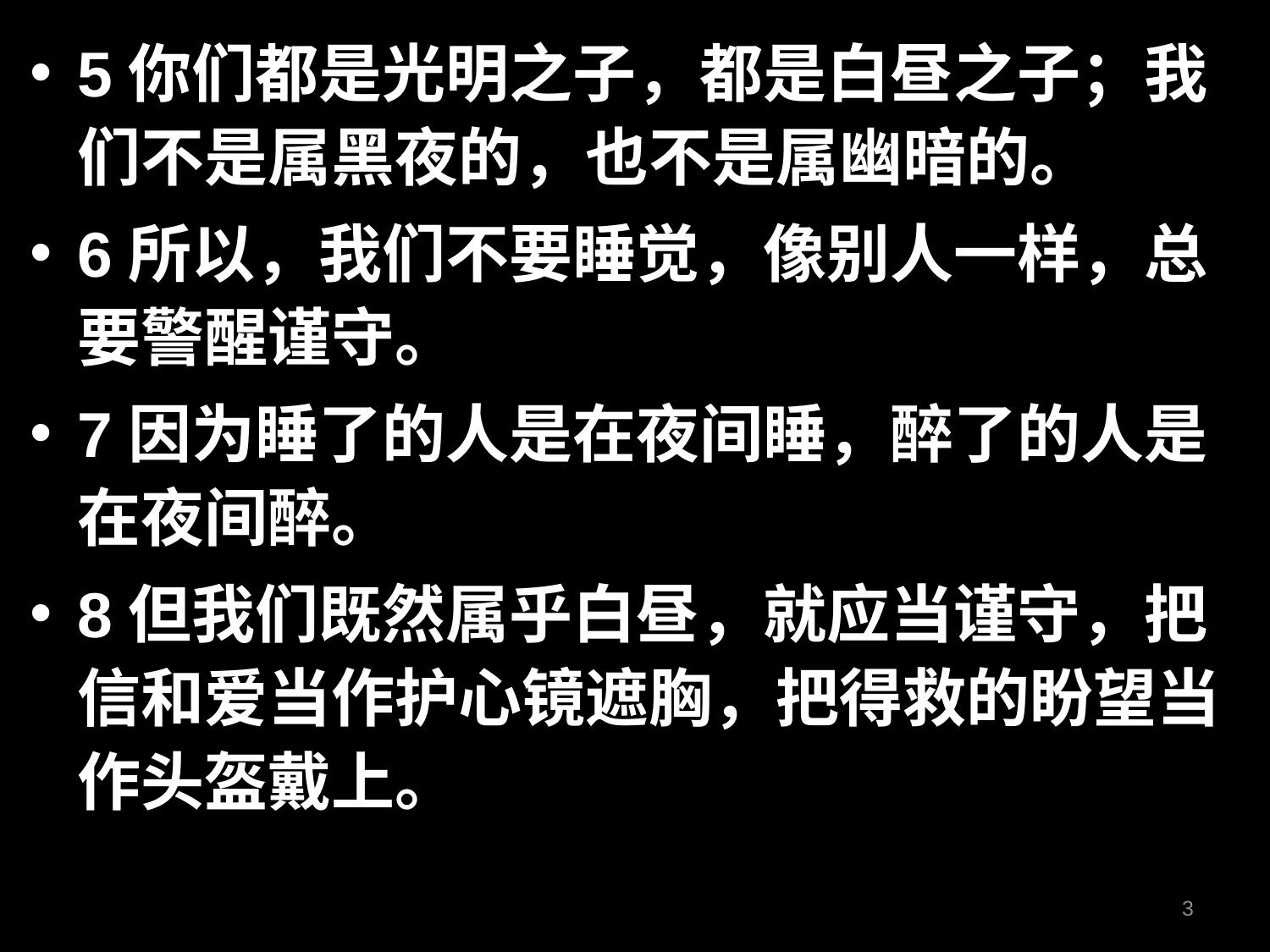

5你们都是光明之子，都是白昼之子；我们不是属黑夜的，也不是属幽暗的。
6所以，我们不要睡觉，像别人一样，总要警醒谨守。
7因为睡了的人是在夜间睡，醉了的人是在夜间醉。
8但我们既然属乎白昼，就应当谨守，把信和爱当作护心镜遮胸，把得救的盼望当作头盔戴上。
3